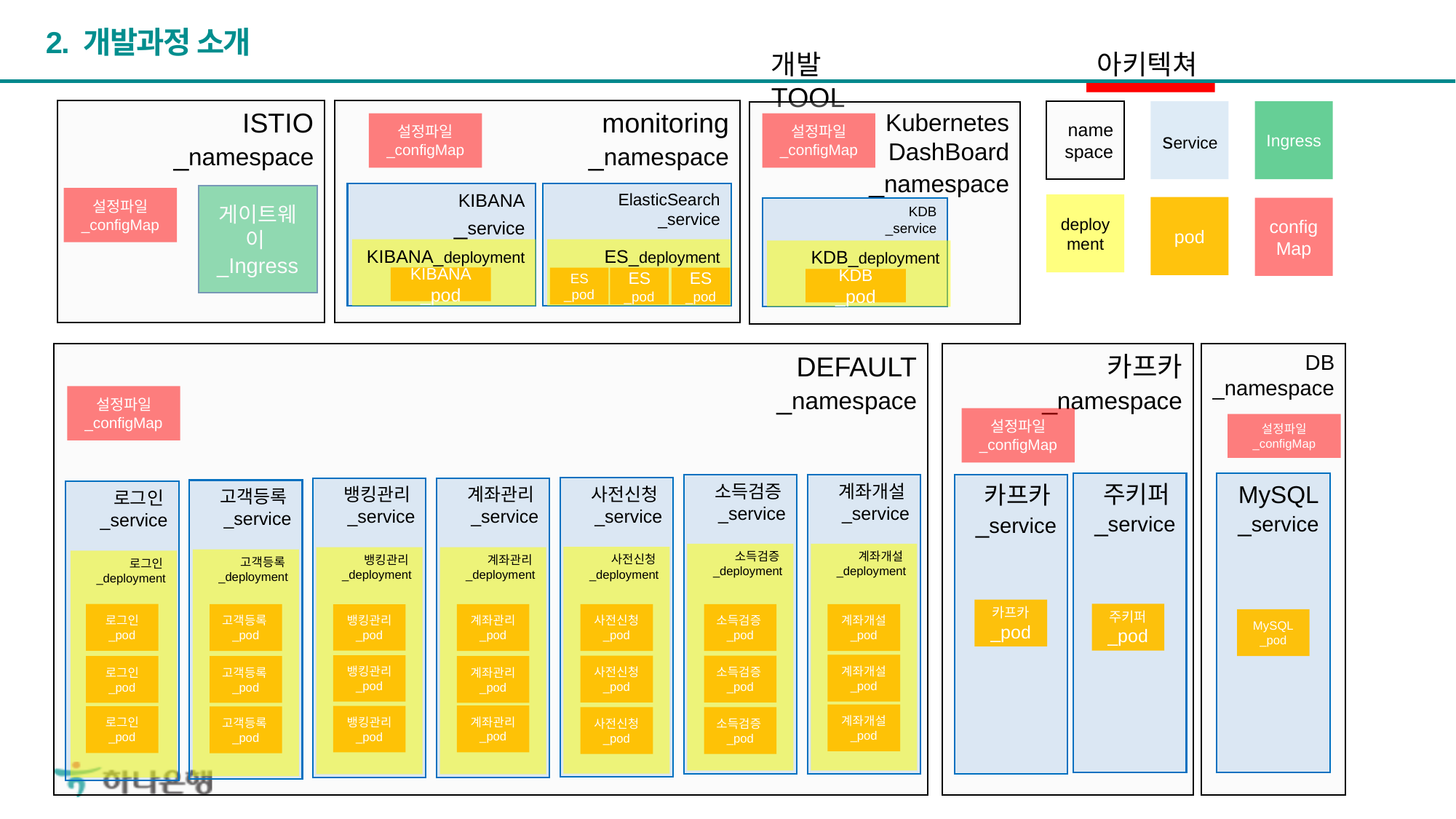

# 2. 개발과정 소개
개발 TOOL
아키텍쳐

ISTIO
_namespace
monitoring
_namespace
name
space
service
Ingress
Kubernetes
DashBoard
_namespace
설정파일
_configMap
설정파일
_configMap
ElasticSearch
_service

KIBANA
_service

게이트웨이_Ingress
설정파일
_configMap
deployment
pod
KDB
_service

configMap
ES_deployment

KIBANA_deployment

KDB_deployment

ES
_pod
ES
_pod
ES
_pod
KIBANA
_pod
KDB
_pod
카프카
_namespace
DB
_namespace
DEFAULT
_namespace
설정파일
_configMap
주키퍼_service

주키퍼
_pod
MySQL
_service

소득검증_service

소득검증_deployment

소득검증_pod
소득검증_pod
소득검증_pod
계좌개설_service

계좌개설_deployment

계좌개설
_pod
계좌개설
_pod
계좌개설
_pod
카프카_service

카프카
_pod
사전신청_service

사전신청_deployment

사전신청
_pod
사전신청
_pod
사전신청
_pod
뱅킹관리_service

뱅킹관리_deployment

뱅킹관리
_pod
뱅킹관리
_pod
뱅킹관리
_pod
계좌관리_service

계좌관리_deployment

계좌관리
_pod
계좌관리
_pod
계좌관리
_pod
고객등록_service

고객등록_deployment

고객등록_pod
고객등록_pod
고객등록_pod
로그인_service

로그인_deployment

로그인
_pod
로그인
_pod
로그인
_pod
MySQL
_pod
설정파일
_configMap
설정파일
_configMap